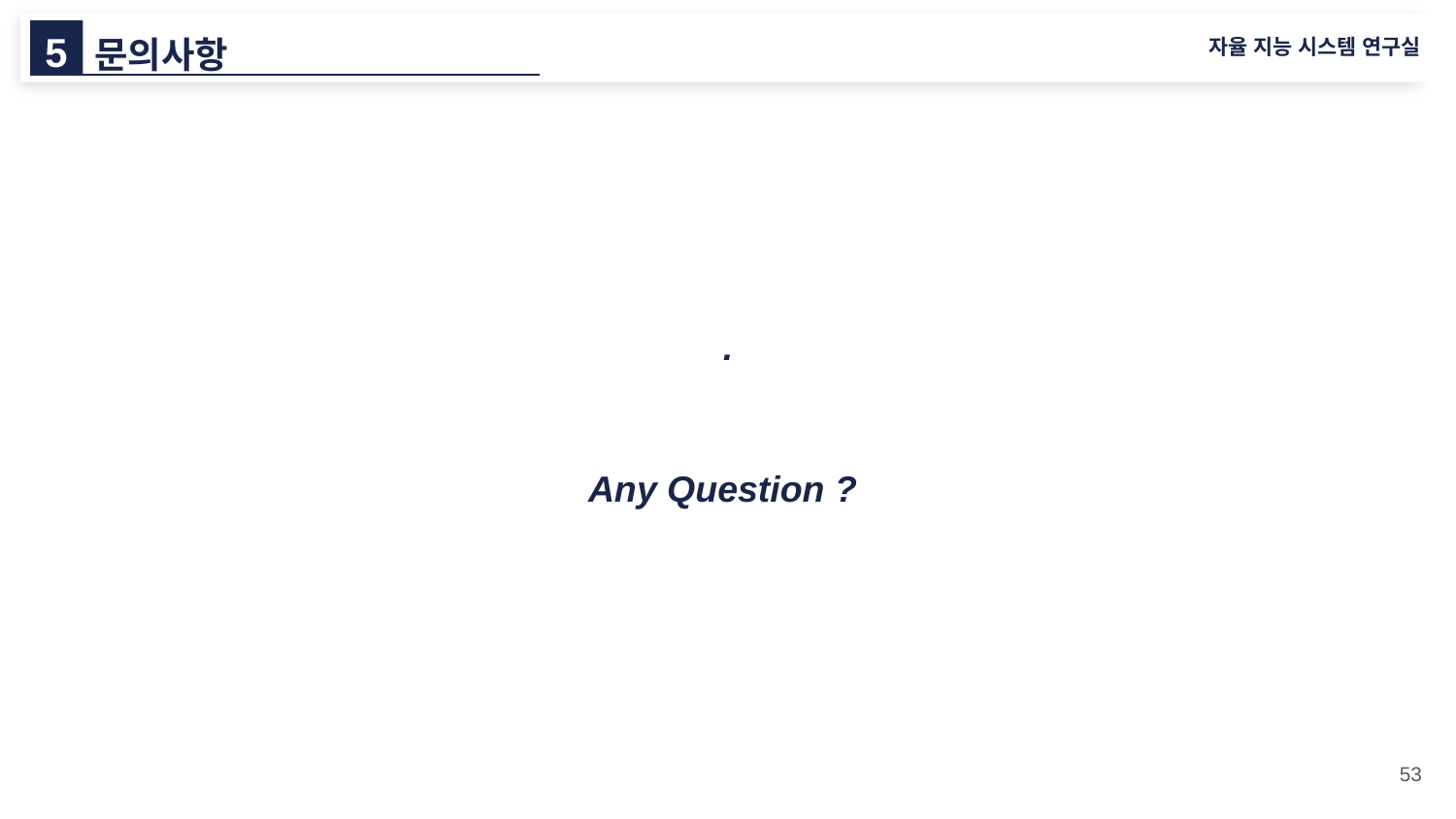

5

문의사항

자율 지능 시스템 연구실
.
Any Question ?
53